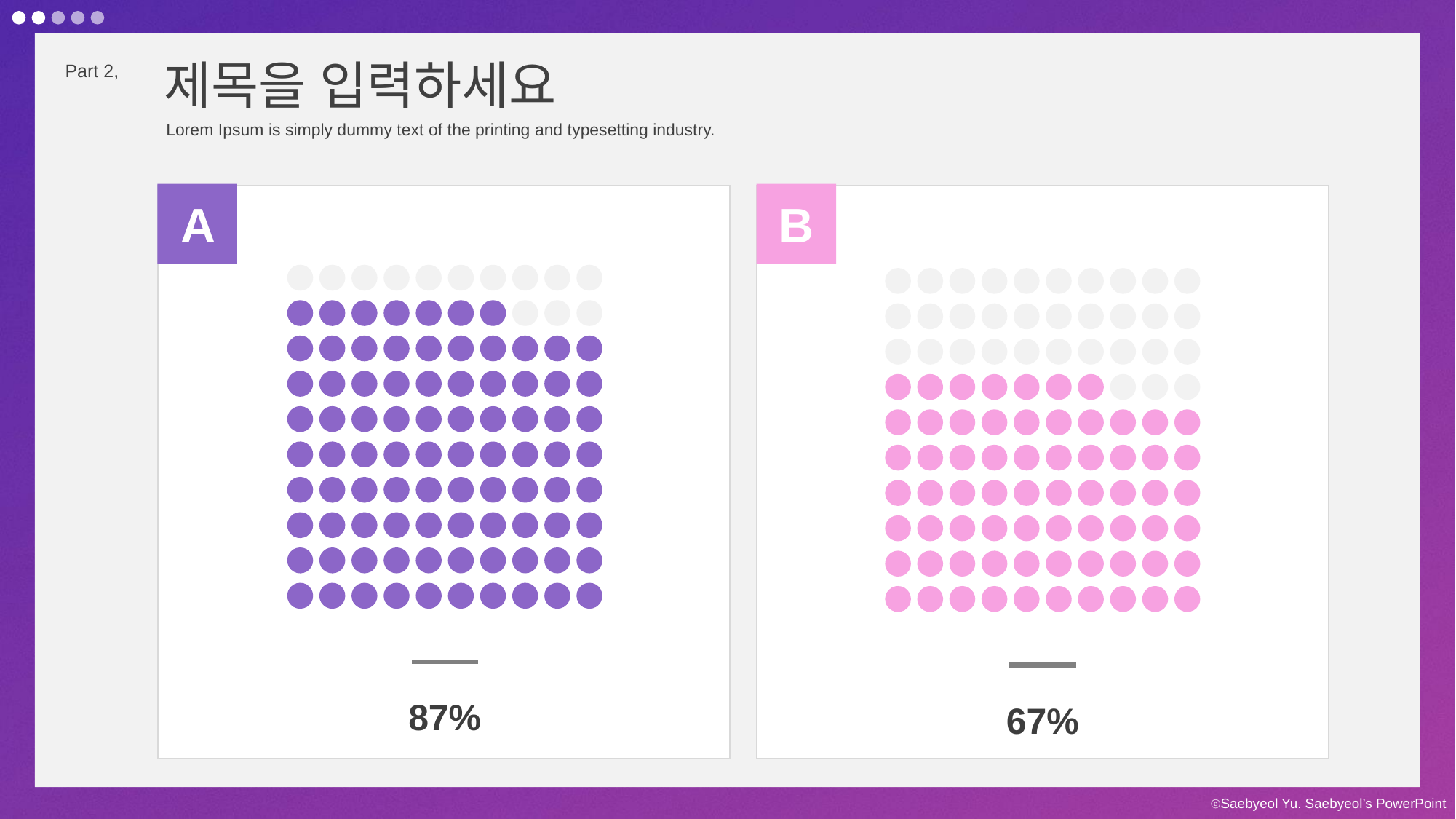

제목을 입력하세요
Part 2,
Lorem Ipsum is simply dummy text of the printing and typesetting industry.

A

87%

B

67%